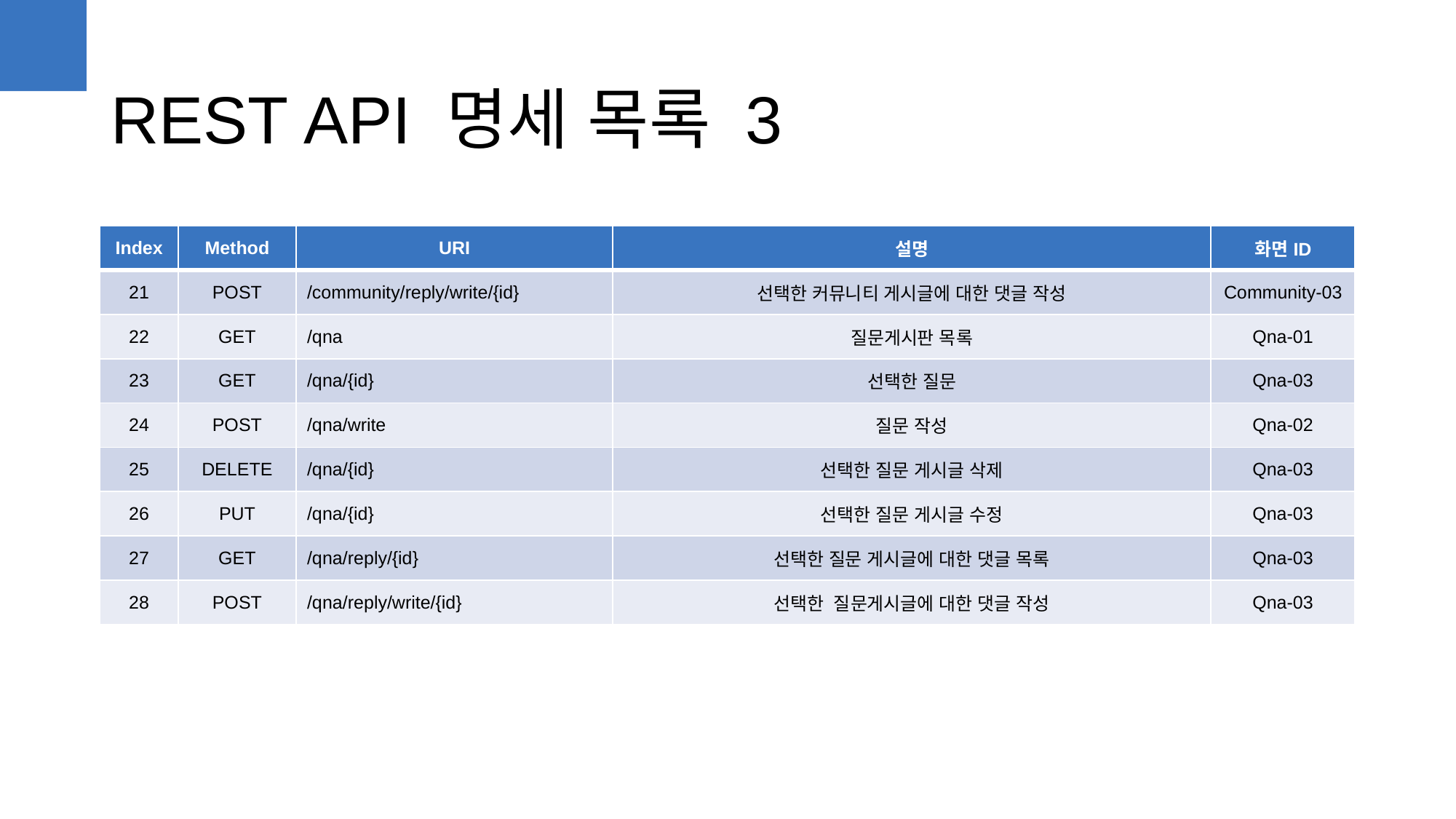

REST API 명세 목록 3
| Index | Method | URI | 설명 | 화면ID |
| --- | --- | --- | --- | --- |
| 21 | POST | /community/reply/write/{id} | 선택한 커뮤니티 게시글에 대한 댓글 작성 | Community-03 |
| 22 | GET | /qna | 질문게시판 목록 | Qna-01 |
| 23 | GET | /qna/{id} | 선택한 질문 | Qna-03 |
| 24 | POST | /qna/write | 질문 작성 | Qna-02 |
| 25 | DELETE | /qna/{id} | 선택한 질문 게시글 삭제 | Qna-03 |
| 26 | PUT | /qna/{id} | 선택한 질문 게시글 수정 | Qna-03 |
| 27 | GET | /qna/reply/{id} | 선택한 질문 게시글에 대한 댓글 목록 | Qna-03 |
| 28 | POST | /qna/reply/write/{id} | 선택한 질문게시글에 대한 댓글 작성 | Qna-03 |